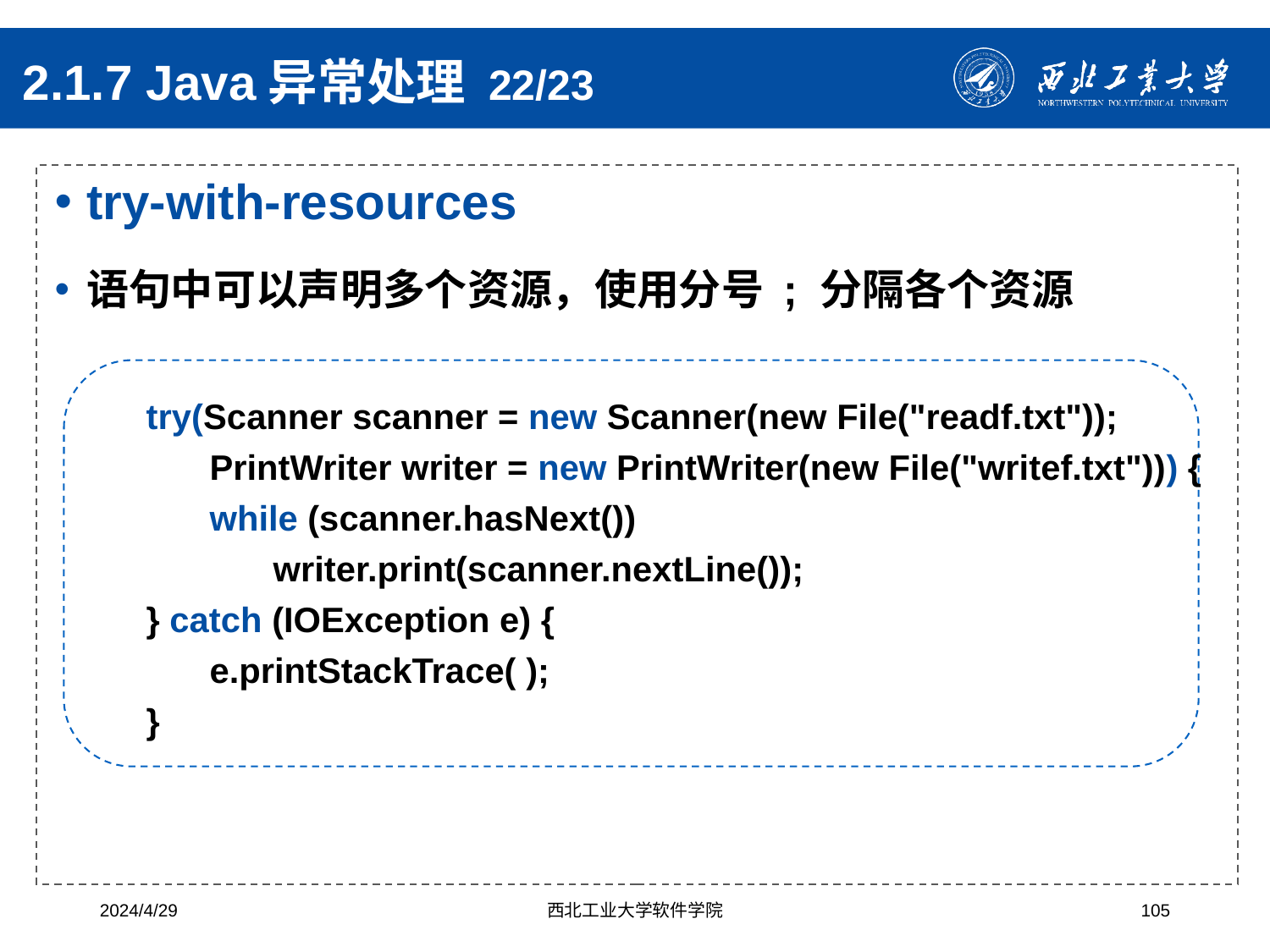

# 2.1.7 Java异常处理 22/23
try-with-resources
语句中可以声明多个资源，使用分号 ; 分隔各个资源

try(Scanner scanner = new Scanner(new File("readf.txt"));
PrintWriter writer = new PrintWriter(new File("writef.txt"))) {
while (scanner.hasNext())
writer.print(scanner.nextLine());
} catch (IOException e) {
e.printStackTrace( );
}
2024/4/29
西北工业大学软件学院
105